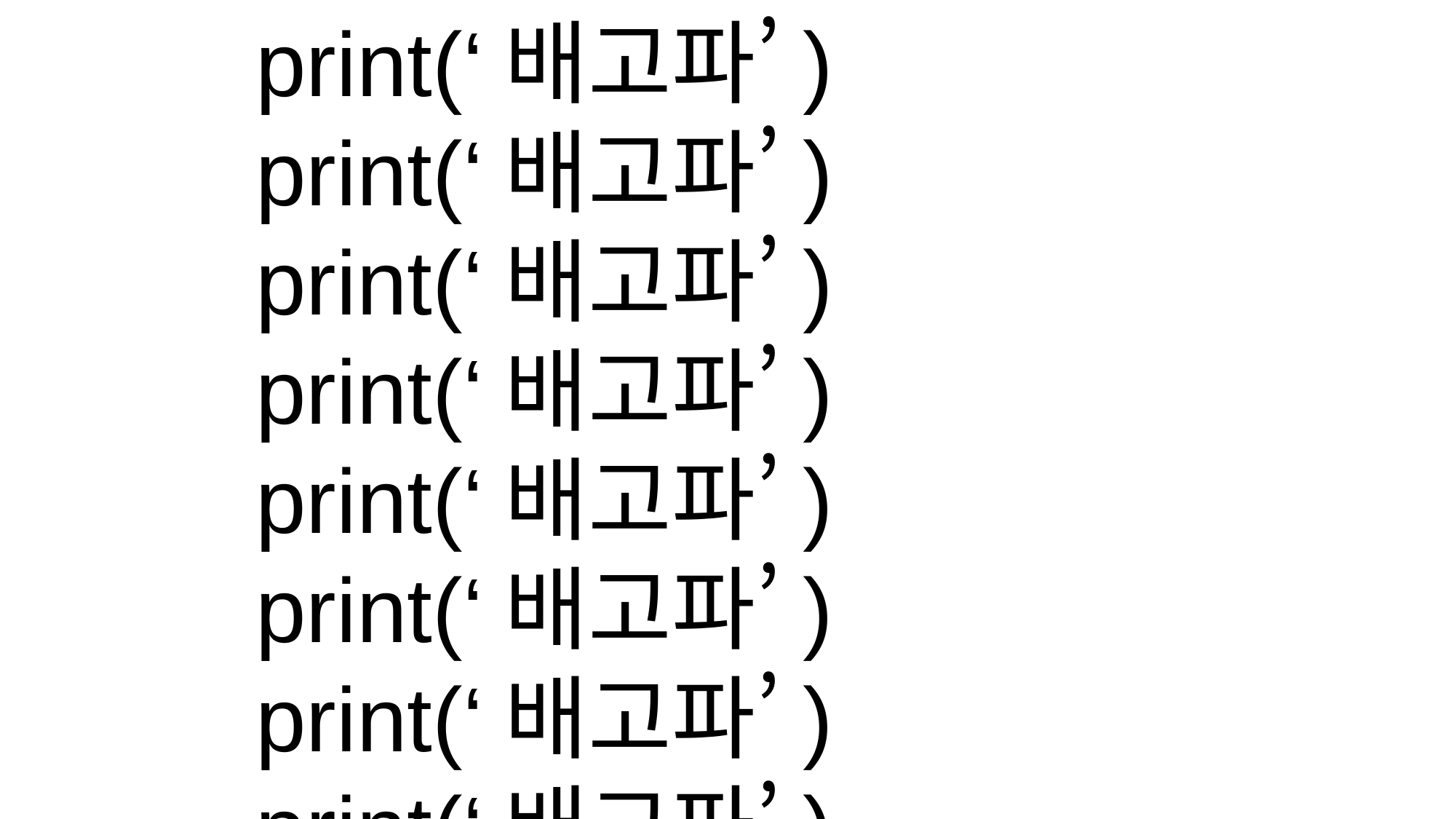

print(‘배고파’)
print(‘배고파’)
print(‘배고파’)
print(‘배고파’)
print(‘배고파’)
print(‘배고파’)
print(‘배고파’)
print(‘배고파’)